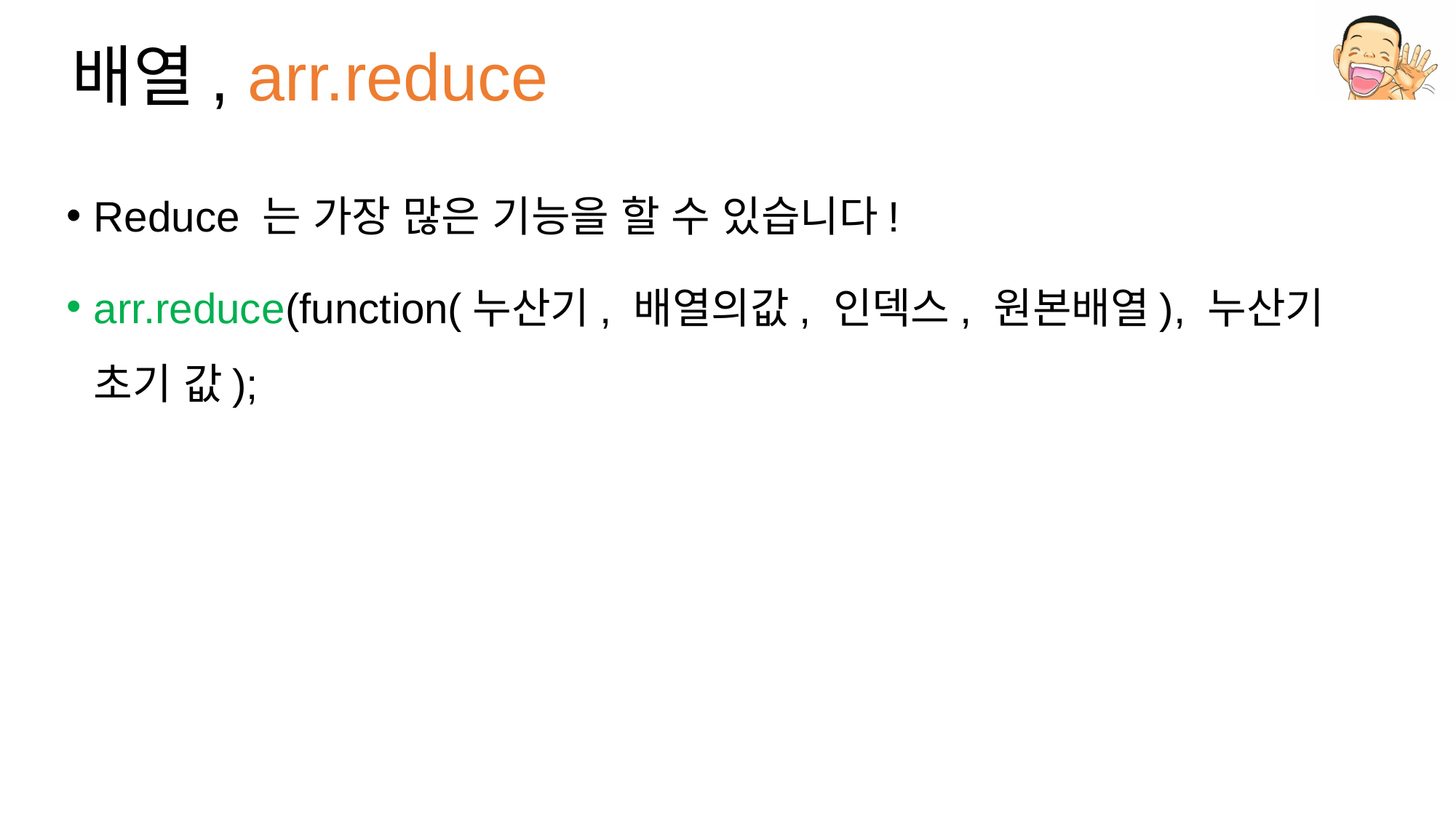

# 배열, arr.reduce
Reduce 는 가장 많은 기능을 할 수 있습니다!
arr.reduce(function(누산기, 배열의값, 인덱스, 원본배열), 누산기 초기 값);